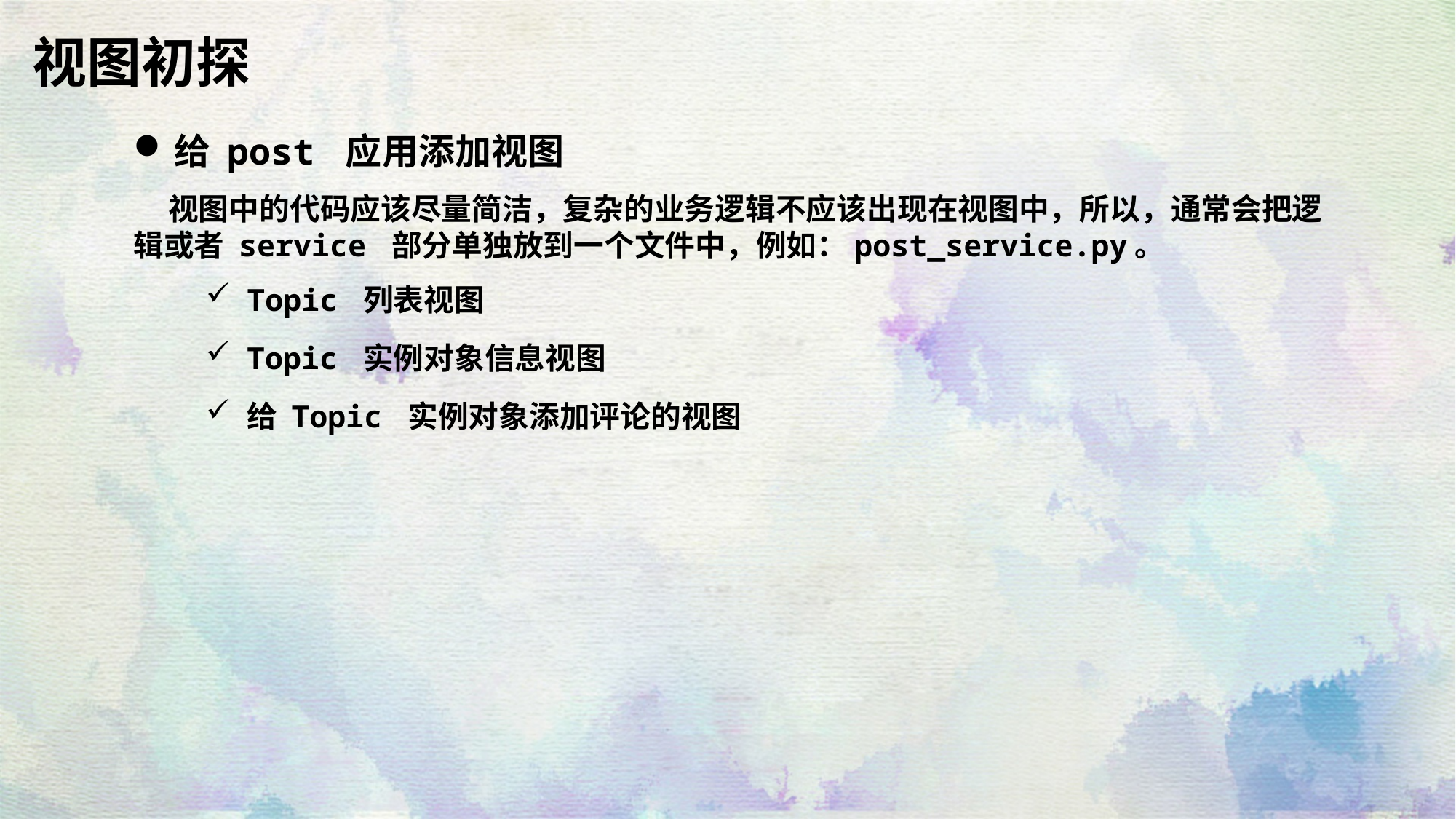

视图初探
给 post 应用添加视图
    视图中的代码应该尽量简洁，复杂的业务逻辑不应该出现在视图中，所以，通常会把逻辑或者 service 部分单独放到一个文件中，例如：post_service.py。
Topic 列表视图
Topic 实例对象信息视图
给 Topic 实例对象添加评论的视图